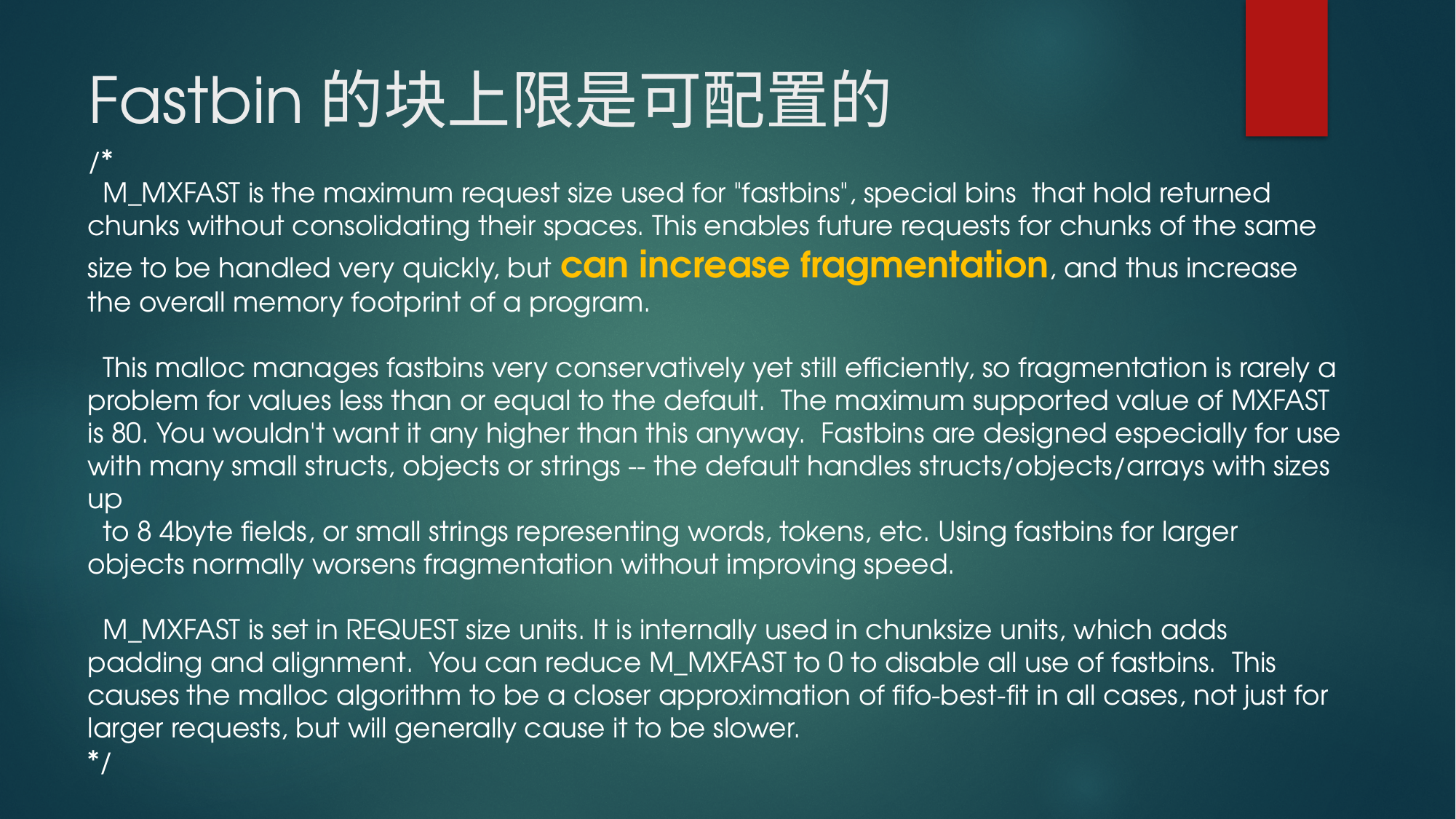

# Fastbin的块上限是可配置的
/*
  M_MXFAST is the maximum request size used for "fastbins", special bins  that hold returned chunks without consolidating their spaces. This enables future requests for chunks of the same size to be handled very quickly, but can increase fragmentation, and thus increase the overall memory footprint of a program.

  This malloc manages fastbins very conservatively yet still efficiently, so fragmentation is rarely a problem for values less than or equal to the default.  The maximum supported value of MXFAST is 80. You wouldn't want it any higher than this anyway.  Fastbins are designed especially for use with many small structs, objects or strings -- the default handles structs/objects/arrays with sizes up
  to 8 4byte fields, or small strings representing words, tokens, etc. Using fastbins for larger objects normally worsens fragmentation without improving speed.

  M_MXFAST is set in REQUEST size units. It is internally used in chunksize units, which adds padding and alignment.  You can reduce M_MXFAST to 0 to disable all use of fastbins.  This causes the malloc algorithm to be a closer approximation of fifo-best-fit in all cases, not just for larger requests, but will generally cause it to be slower.
*/